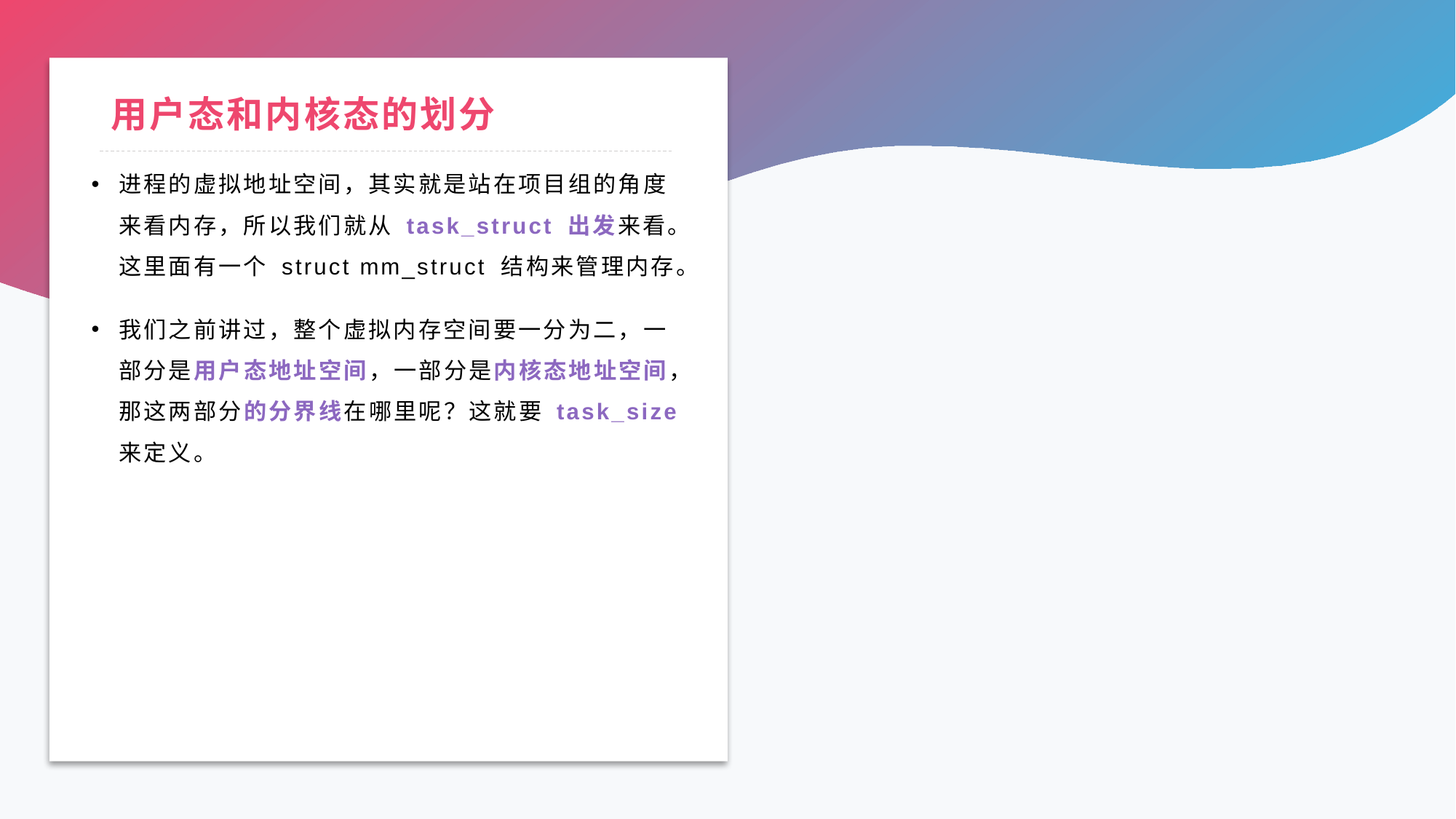

# 用户态和内核态的划分
进程的虚拟地址空间，其实就是站在项目组的角度来看内存，所以我们就从 task_struct 出发来看。这里面有一个 struct mm_struct 结构来管理内存。
我们之前讲过，整个虚拟内存空间要一分为二，一部分是用户态地址空间，一部分是内核态地址空间，那这两部分的分界线在哪里呢？这就要 task_size 来定义。